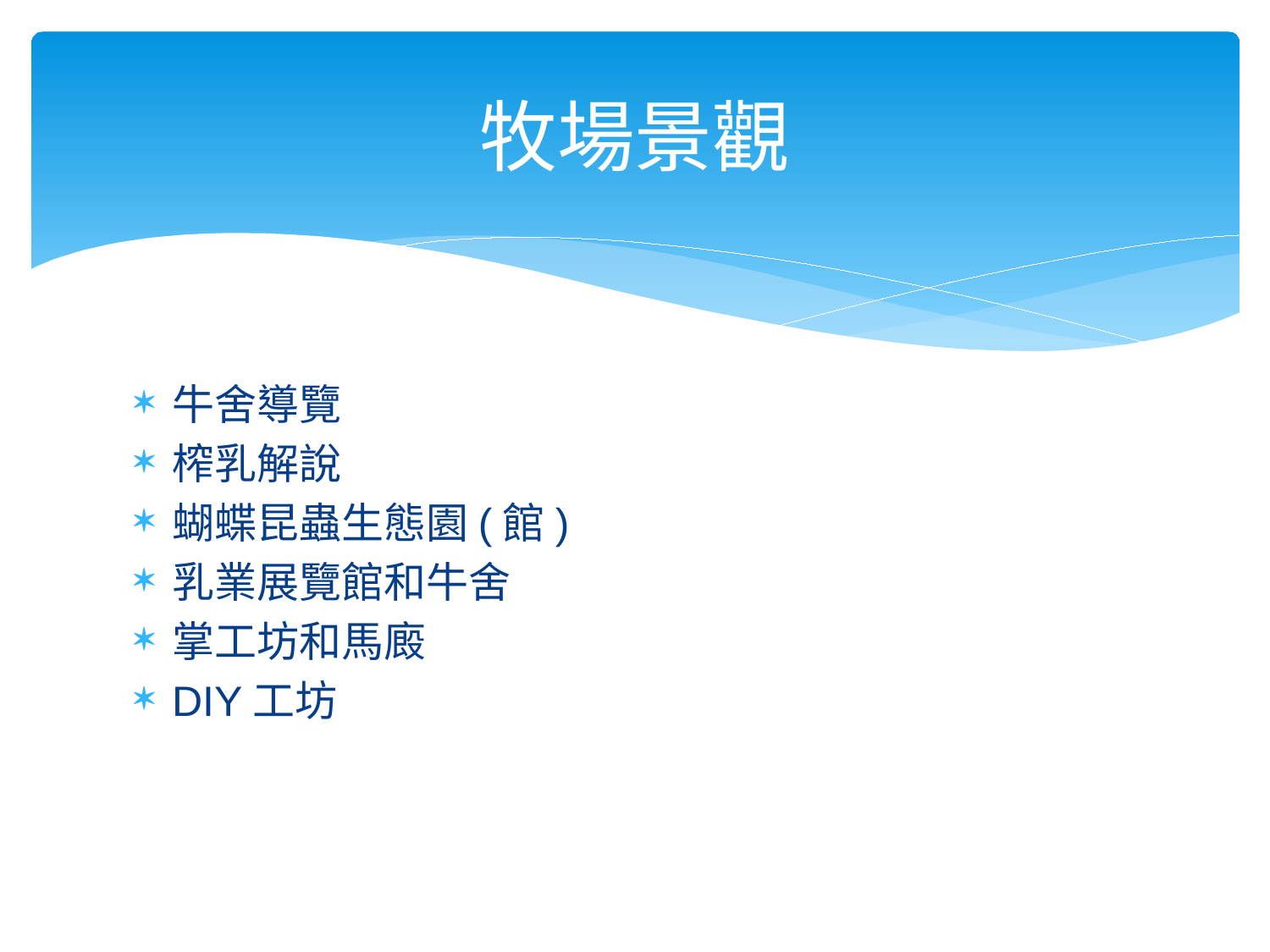

# 牧場景觀
牛舍導覽
榨乳解說
蝴蝶昆蟲生態園(館)
乳業展覽館和牛舍
掌工坊和馬廄
DIY工坊